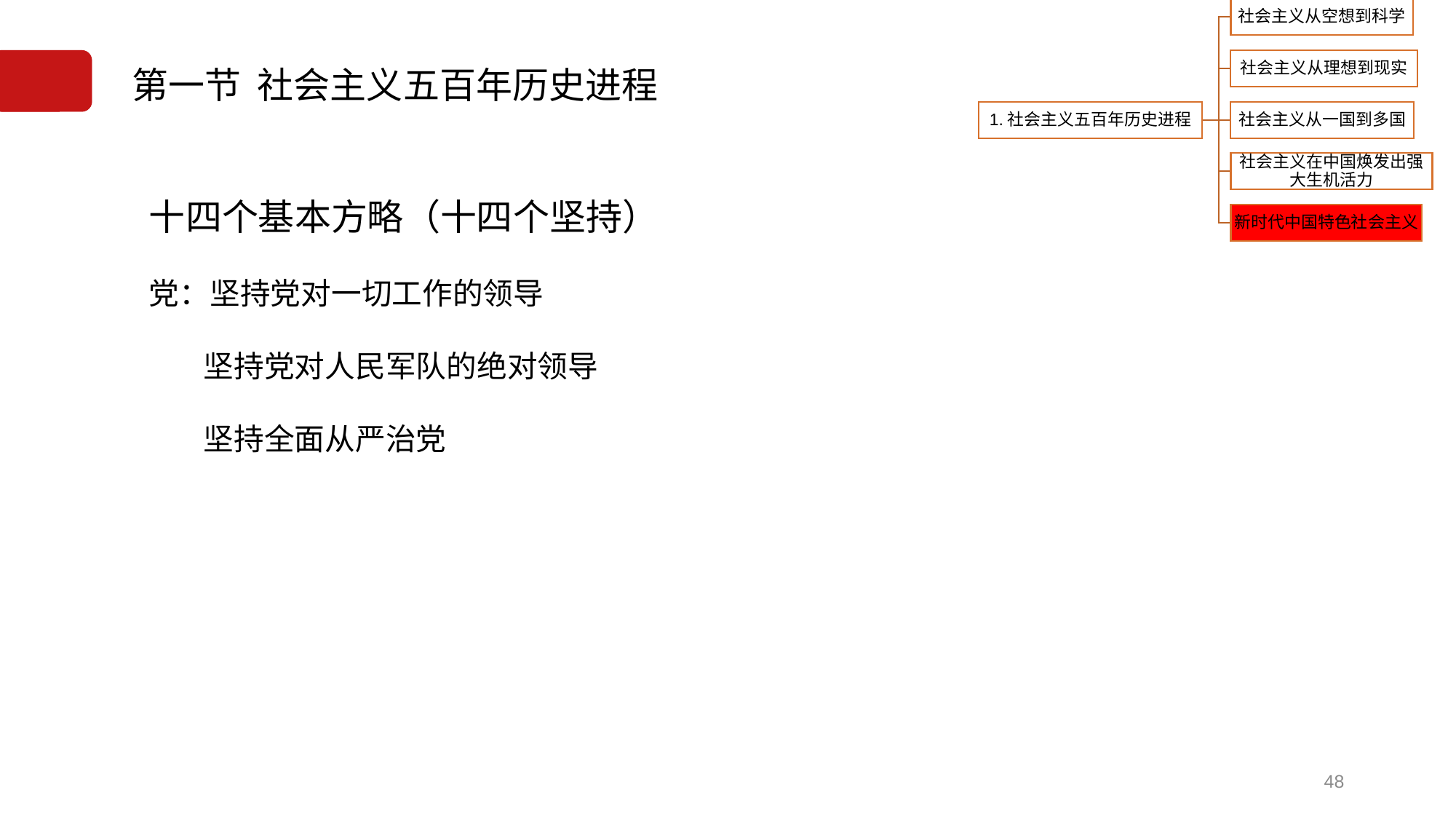

1.社会主义五百年历史进程
社会主义从空想到科学
社会主义从理想到现实
社会主义从一国到多国
社会主义在中国焕发出强大生机活力
新时代中国特色社会主义
# 第一节  社会主义五百年历史进程
十四个基本方略（十四个坚持）
党：坚持党对一切工作的领导
       坚持党对人民军队的绝对领导
       坚持全面从严治党

48